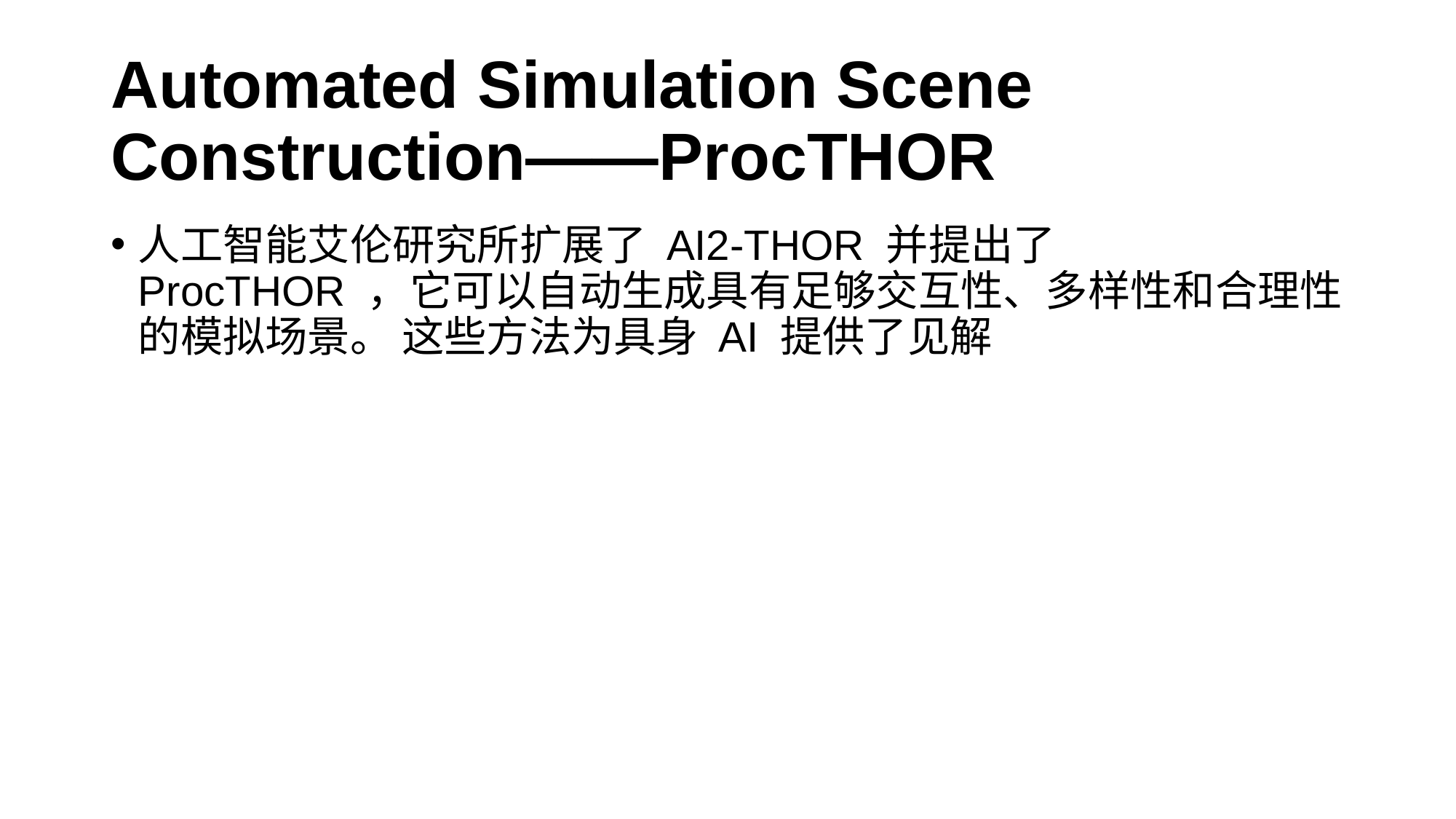

# Automated Simulation Scene Construction——ProcTHOR
人工智能艾伦研究所扩展了 AI2-THOR 并提出了 ProcTHOR ，它可以自动生成具有足够交互性、多样性和合理性的模拟场景。 这些方法为具身 AI 提供了见解